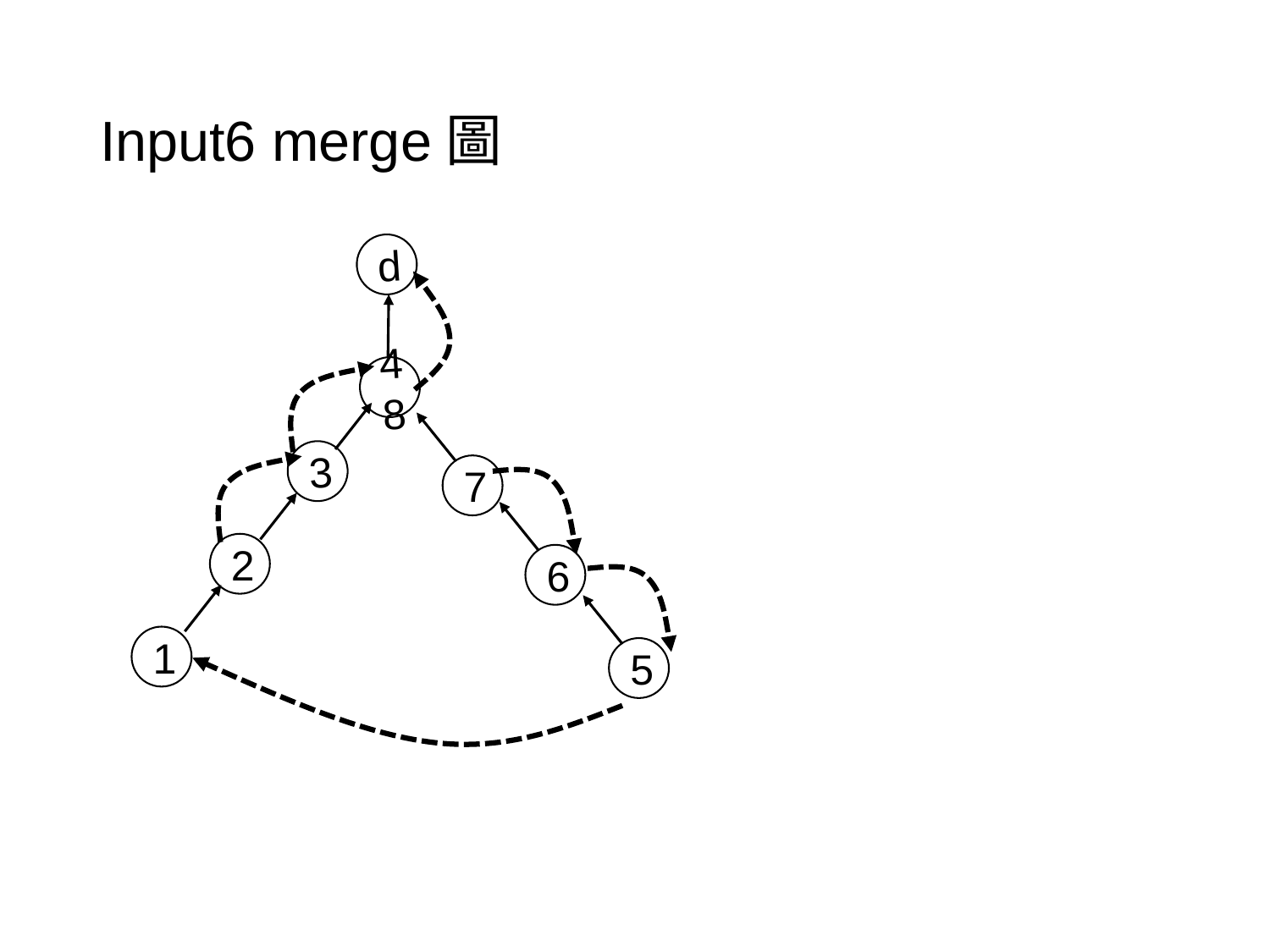

# Input6 merge圖
d

48

3
7

2
6

1
5